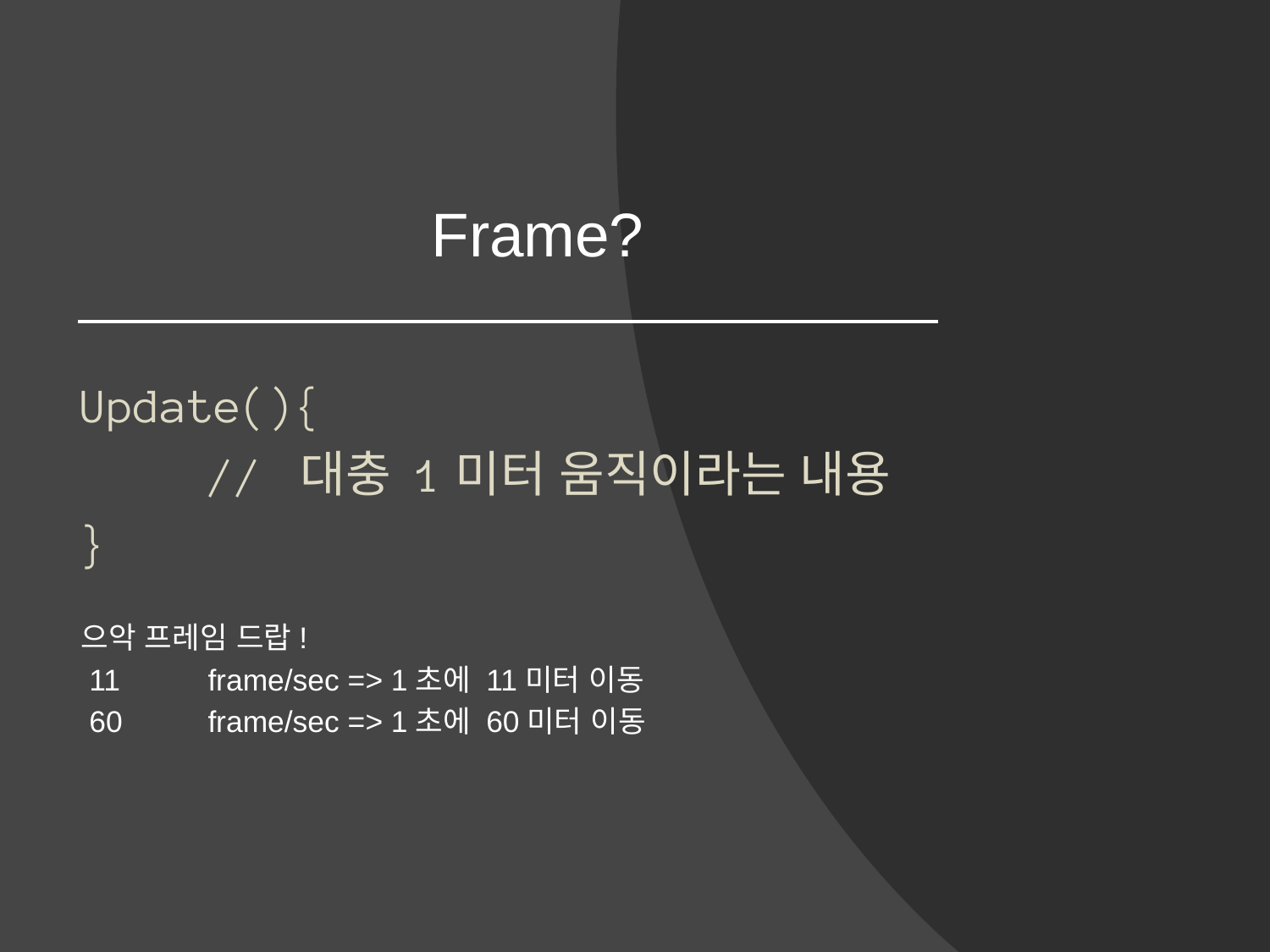

# Frame?
Update(){
	// 대충 1미터 움직이라는 내용
}

으악 프레임 드랍!
 11	frame/sec => 1초에 11미터 이동
 60	frame/sec => 1초에 60미터 이동